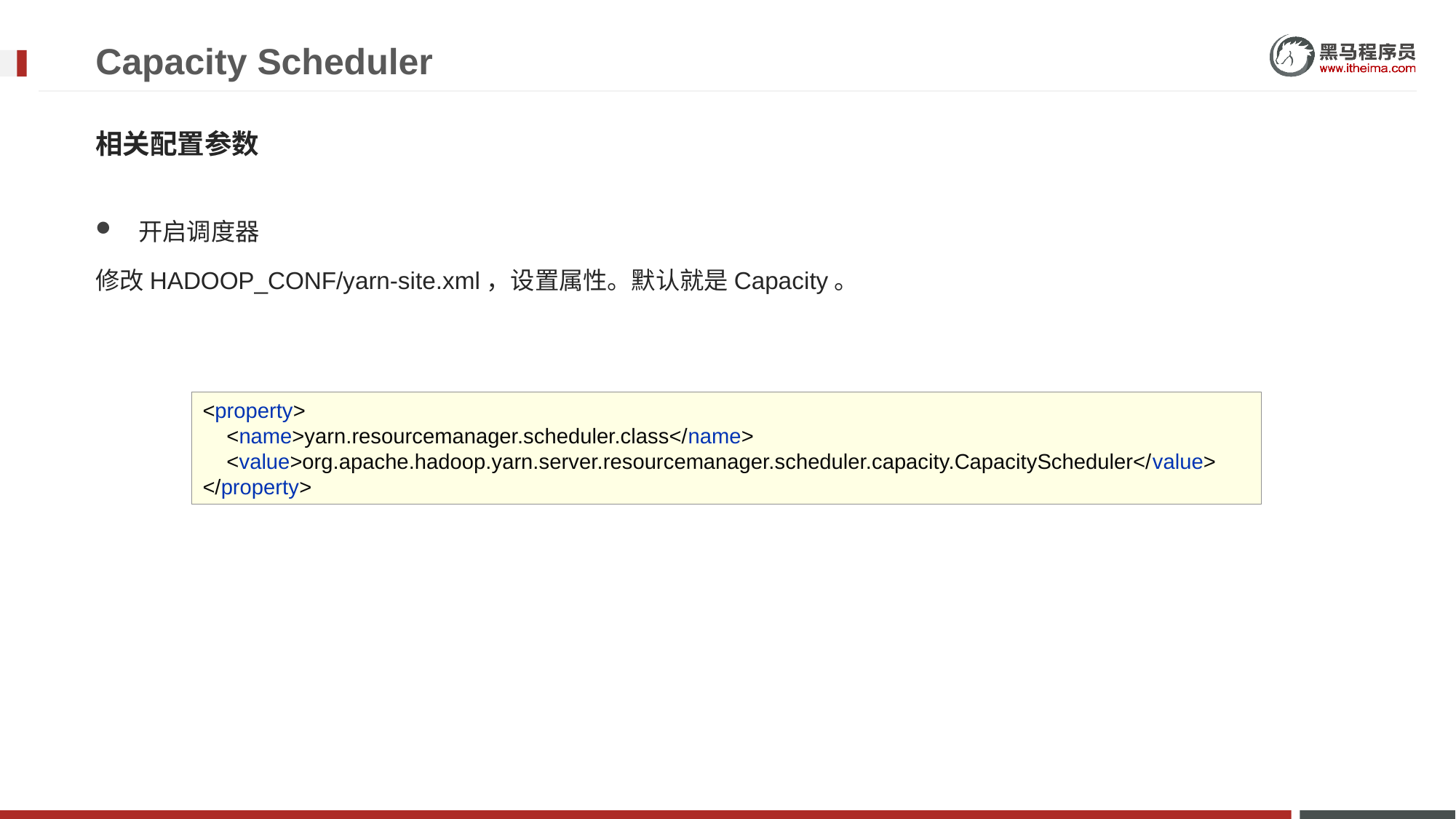

# Capacity Scheduler
相关配置参数
开启调度器
修改HADOOP_CONF/yarn-site.xml，设置属性。默认就是Capacity。
<property>
    <name>yarn.resourcemanager.scheduler.class</name>
    <value>org.apache.hadoop.yarn.server.resourcemanager.scheduler.capacity.CapacityScheduler</value>
</property>